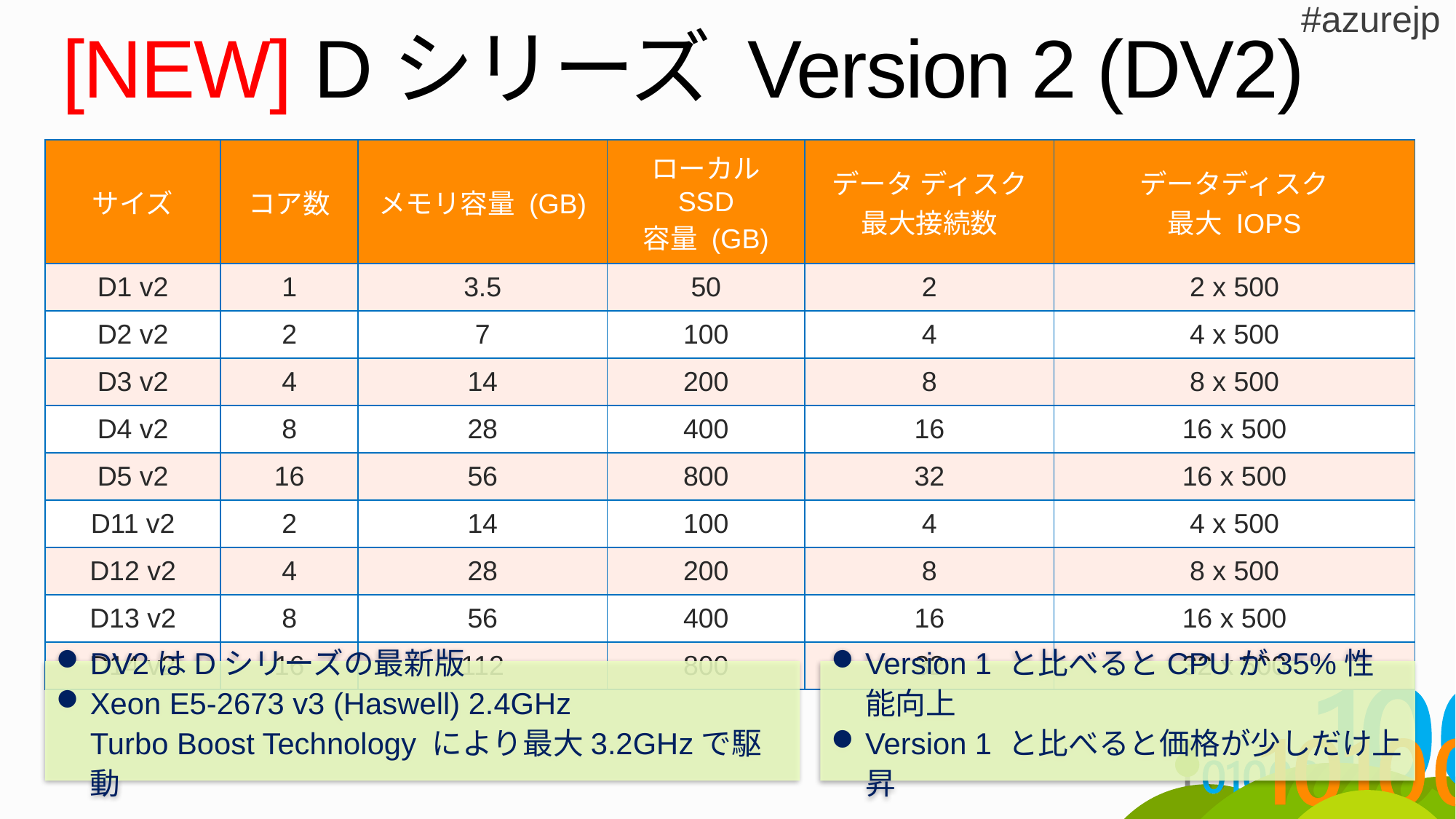

# [NEW] Dシリーズ Version 2 (DV2)
| サイズ | コア数 | メモリ容量 (GB) | ローカル SSD 容量 (GB) | データ ディスク 最大接続数 | データディスク 最大 IOPS |
| --- | --- | --- | --- | --- | --- |
| D1 v2 | 1 | 3.5 | 50 | 2 | 2 x 500 |
| D2 v2 | 2 | 7 | 100 | 4 | 4 x 500 |
| D3 v2 | 4 | 14 | 200 | 8 | 8 x 500 |
| D4 v2 | 8 | 28 | 400 | 16 | 16 x 500 |
| D5 v2 | 16 | 56 | 800 | 32 | 16 x 500 |
| D11 v2 | 2 | 14 | 100 | 4 | 4 x 500 |
| D12 v2 | 4 | 28 | 200 | 8 | 8 x 500 |
| D13 v2 | 8 | 56 | 400 | 16 | 16 x 500 |
| D14 v2 | 16 | 112 | 800 | 32 | 32 x 500 |
DV2はDシリーズの最新版
Xeon E5-2673 v3 (Haswell) 2.4GHz
Turbo Boost Technology により最大3.2GHzで駆動
Version 1 と比べるとCPUが35%性能向上
Version 1 と比べると価格が少しだけ上昇